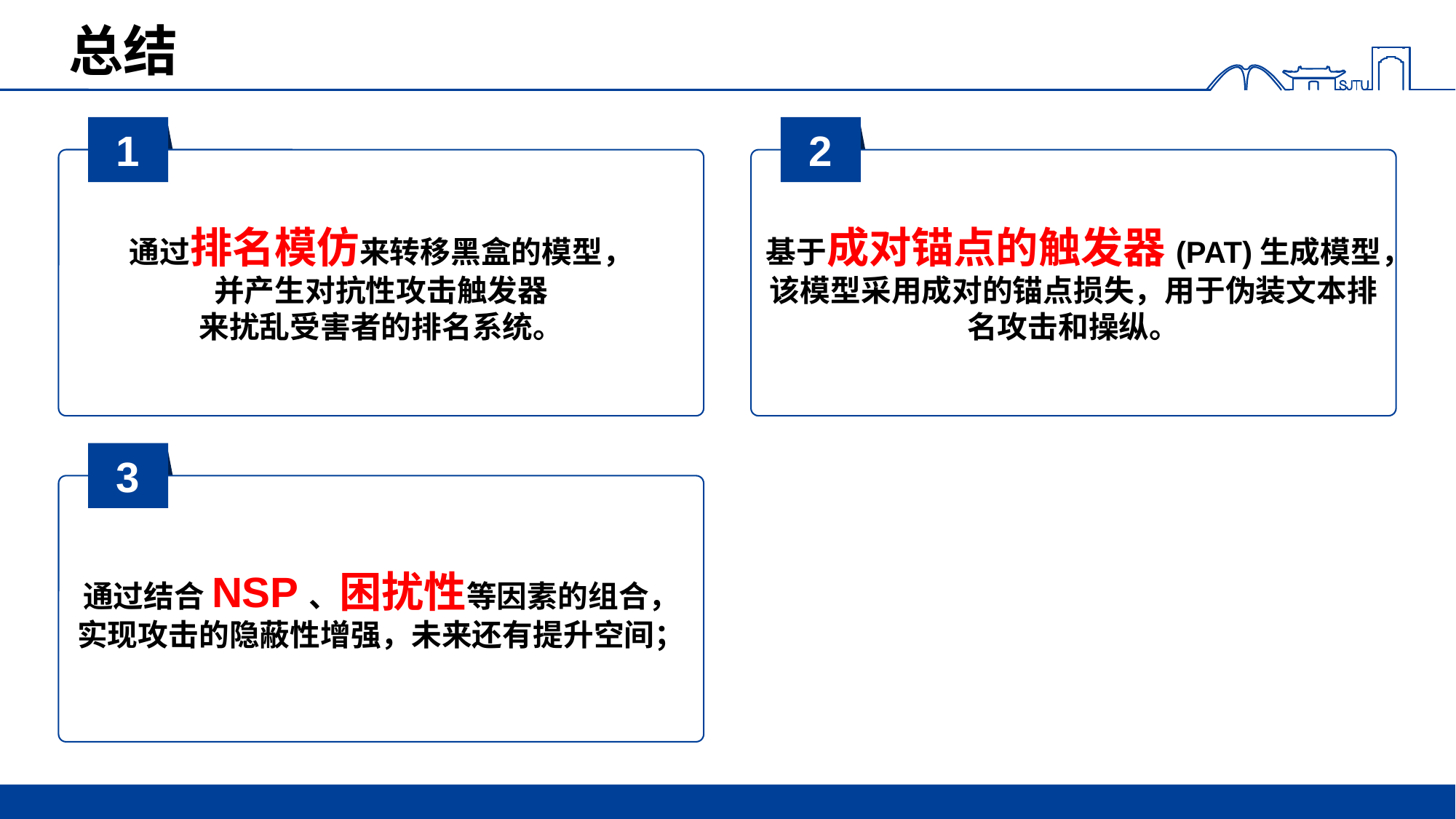

# 总结
1
2

通过排名模仿来转移黑盒的模型，
并产生对抗性攻击触发器
来扰乱受害者的排名系统。
基于成对锚点的触发器(PAT)生成模型，
该模型采用成对的锚点损失，用于伪装文本排名攻击和操纵。
3

通过结合NSP、困扰性等因素的组合，
实现攻击的隐蔽性增强，未来还有提升空间；
17